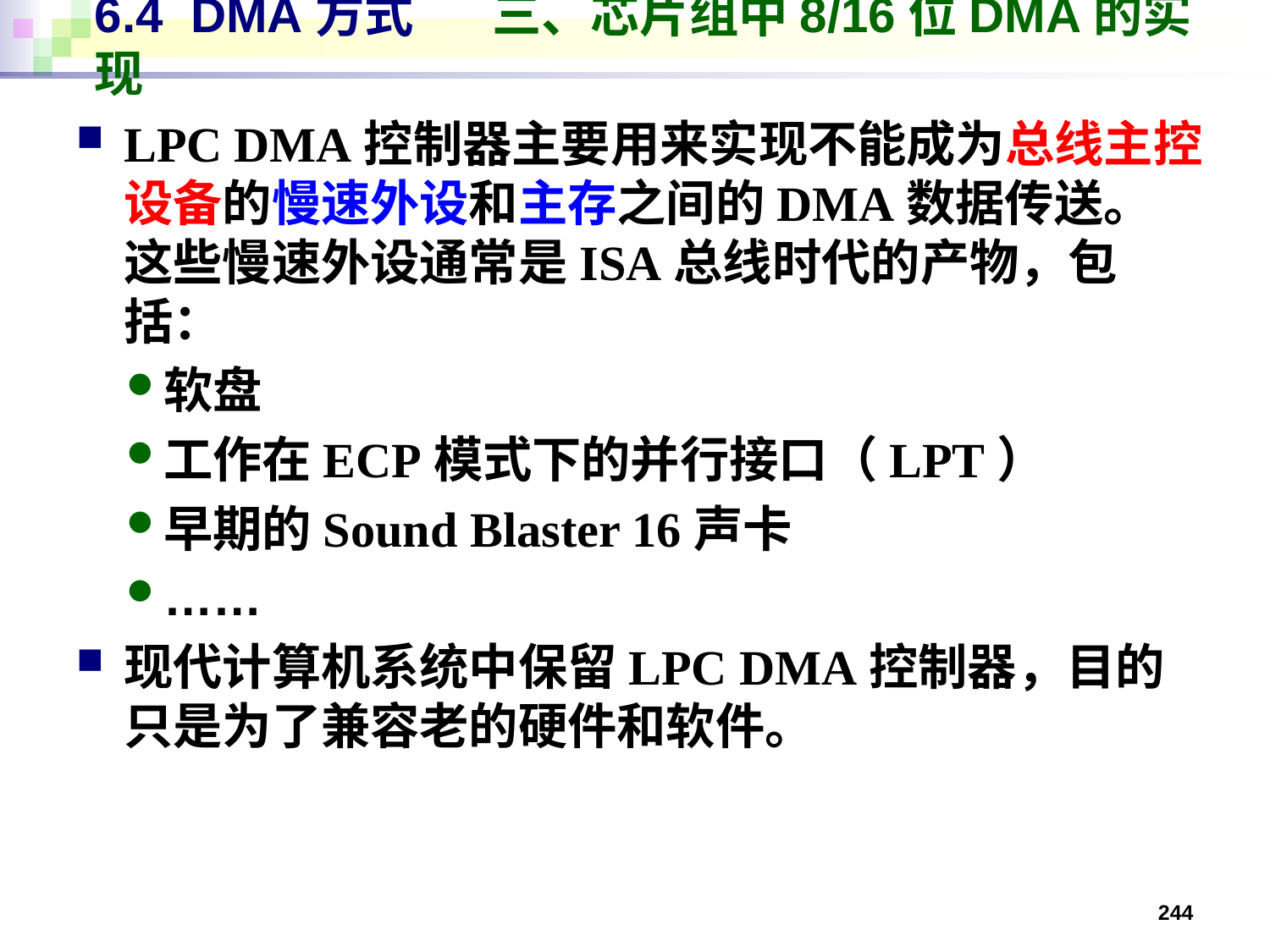

# 6.4  DMA方式       三、芯片组中8/16位DMA的实现
LPC DMA控制器主要用来实现不能成为总线主控设备的慢速外设和主存之间的DMA数据传送。
这些慢速外设通常是ISA总线时代的产物，包括：
软盘
工作在ECP模式下的并行接口（LPT）
早期的Sound Blaster 16声卡
……
现代计算机系统中保留LPC DMA控制器，目的只是为了兼容老的硬件和软件。
244